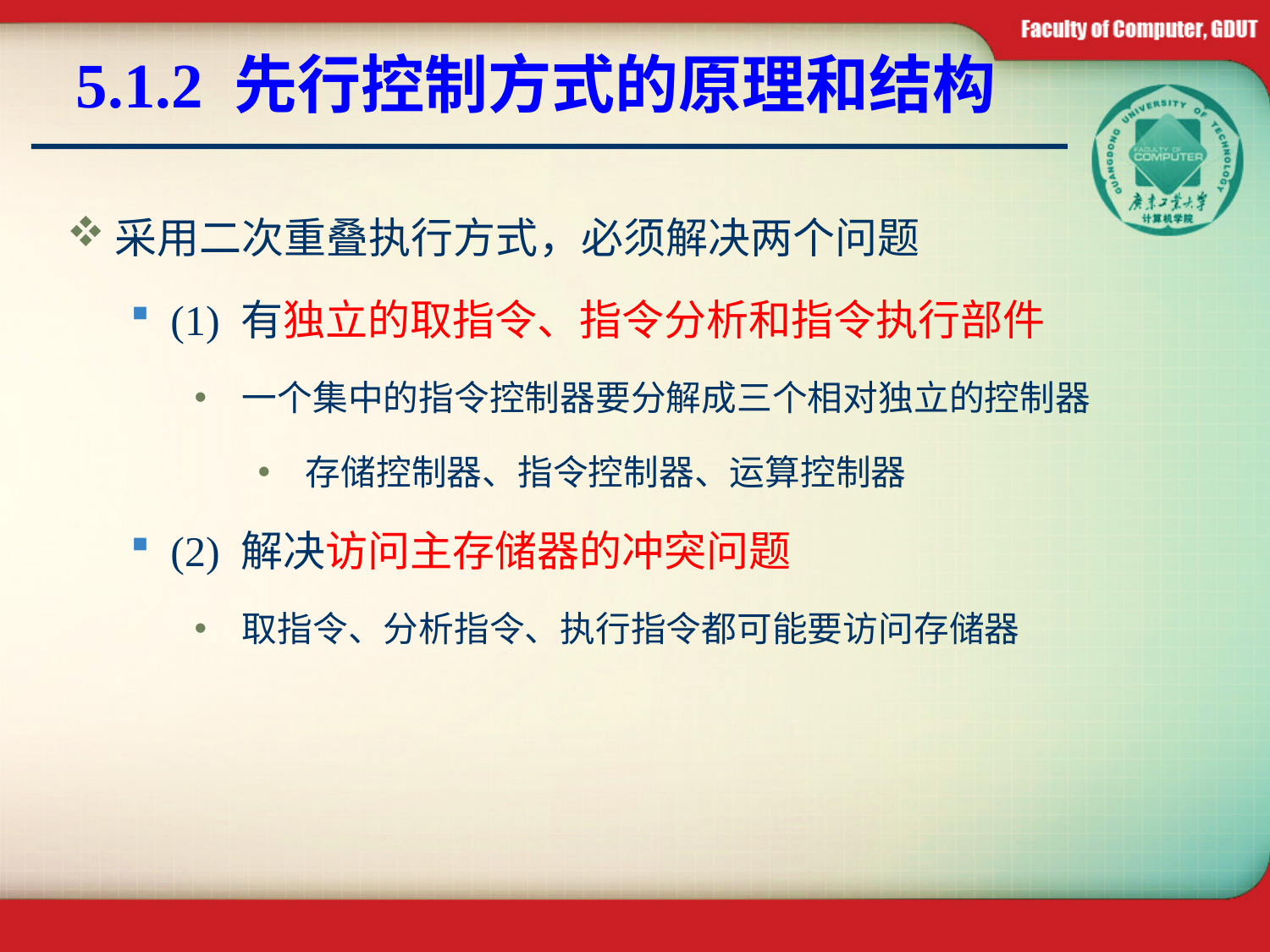

# 5.1.2 先行控制方式的原理和结构
采用二次重叠执行方式，必须解决两个问题
(1) 有独立的取指令、指令分析和指令执行部件
一个集中的指令控制器要分解成三个相对独立的控制器
存储控制器、指令控制器、运算控制器
(2) 解决访问主存储器的冲突问题
取指令、分析指令、执行指令都可能要访问存储器